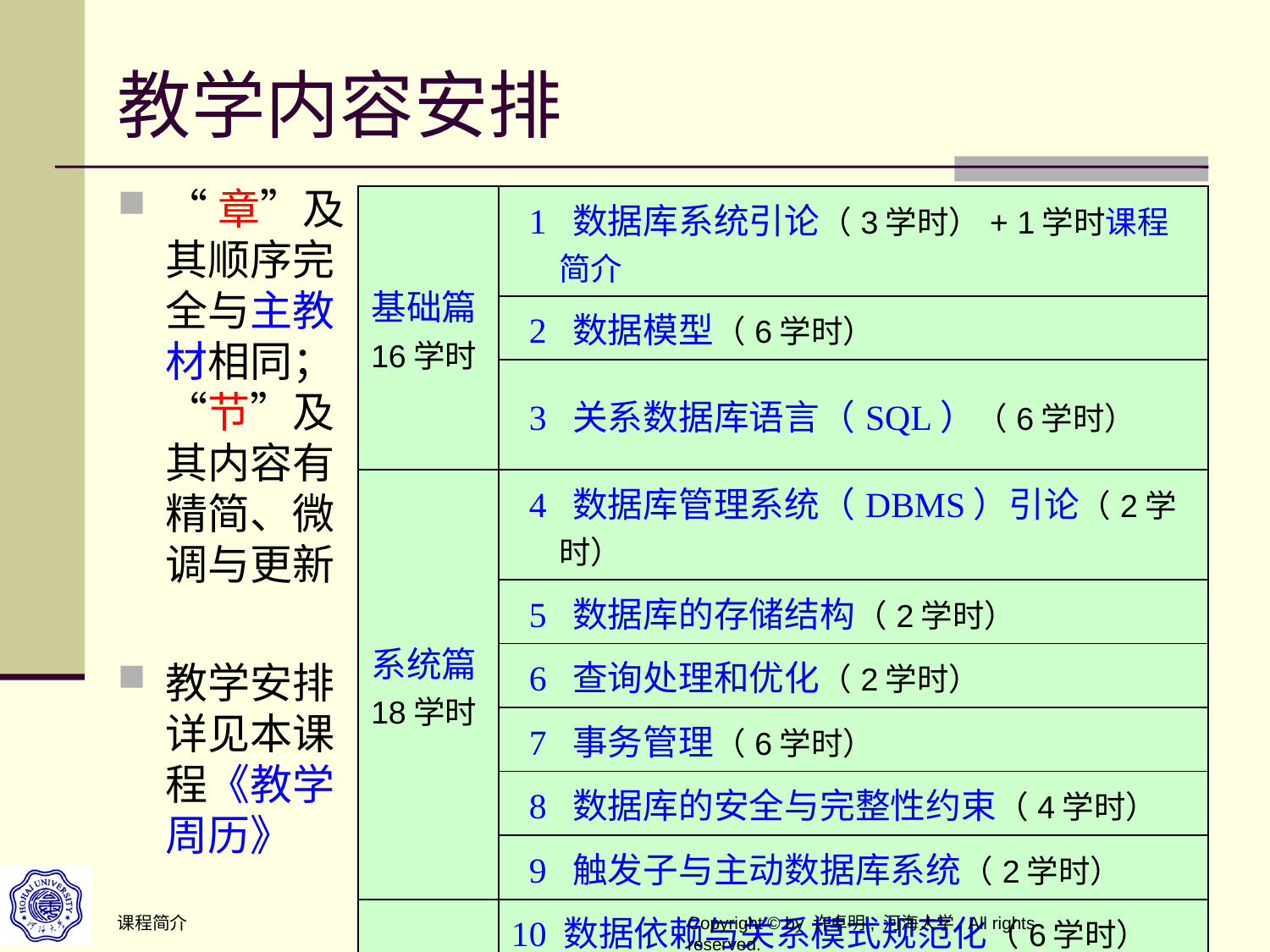

# 教学内容安排
“章”及其顺序完全与主教材相同；“节”及其内容有精简、微调与更新

教学安排详见本课程《教学周历》
| 基础篇 16学时 | 1 数据库系统引论（3学时）+ 1学时课程简介 |
| --- | --- |
|  | 2 数据模型（6学时） |
|  | 3 关系数据库语言（SQL）（6学时） |
| 系统篇 18学时 | 4 数据库管理系统（DBMS）引论（2学时） |
|  | 5 数据库的存储结构（2学时） |
|  | 6 查询处理和优化（2学时） |
|  | 7 事务管理（6学时） |
|  | 8 数据库的安全与完整性约束（4学时） |
|  | 9 触发子与主动数据库系统（2学时） |
| 应用篇 14学时 | 10 数据依赖与关系模式规范化（6学时） |
|  | 11 数据库设计（5学时） |
|  | 12 数据库管理（1学时）+ 2学时课程总结 |
课程简介
Copyright © by 许卓明, 河海大学. All rights reserved.
10